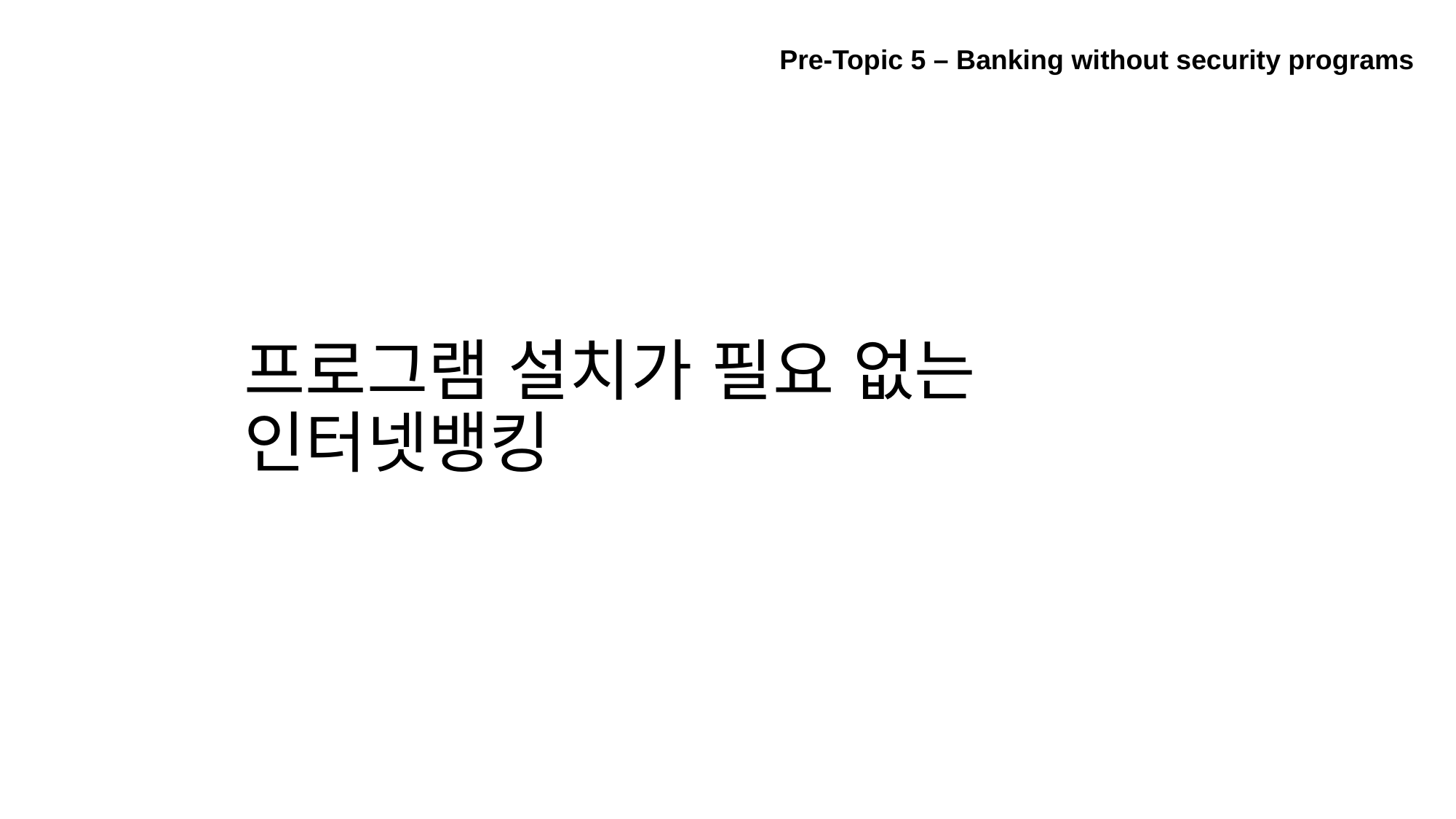

Pre-Topic 5 – Banking without security programs
# 프로그램 설치가 필요 없는 인터넷뱅킹